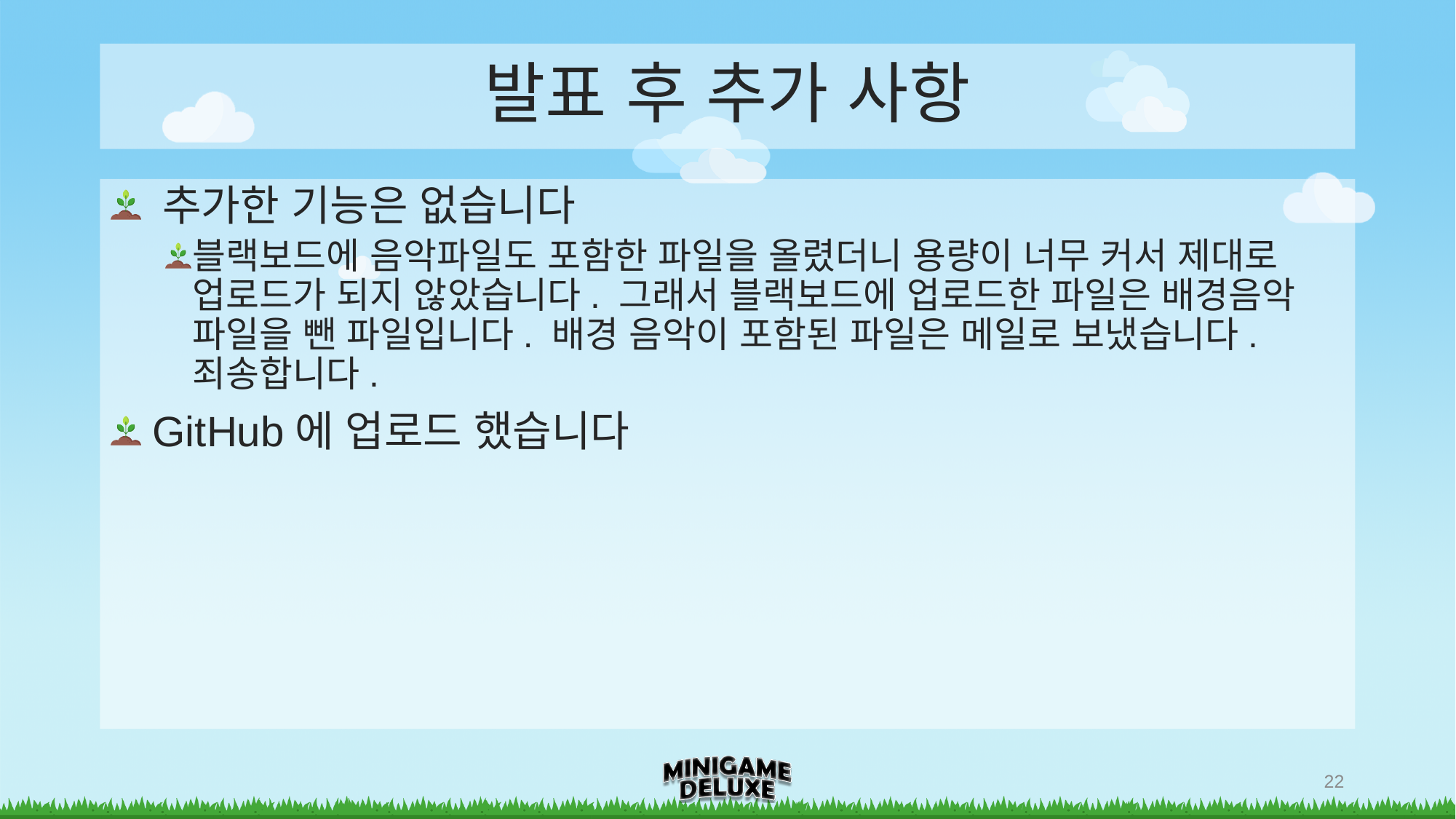

# 발표 후 추가 사항
 추가한 기능은 없습니다
블랙보드에 음악파일도 포함한 파일을 올렸더니 용량이 너무 커서 제대로 업로드가 되지 않았습니다. 그래서 블랙보드에 업로드한 파일은 배경음악 파일을 뺀 파일입니다. 배경 음악이 포함된 파일은 메일로 보냈습니다. 죄송합니다.
 GitHub에 업로드 했습니다
22